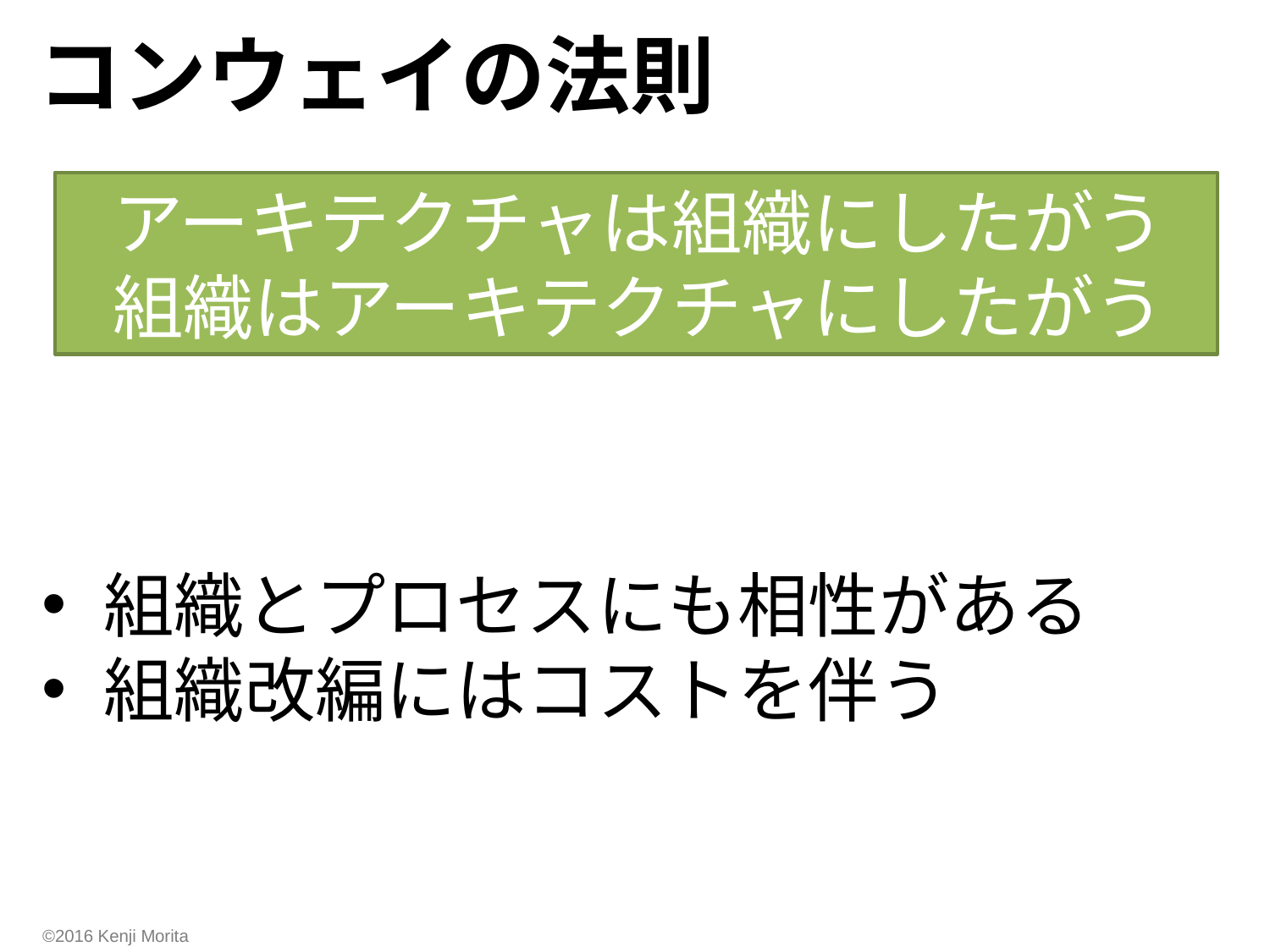

# コンウェイの法則
アーキテクチャは組織にしたがう
組織はアーキテクチャにしたがう
組織とプロセスにも相性がある
組織改編にはコストを伴う